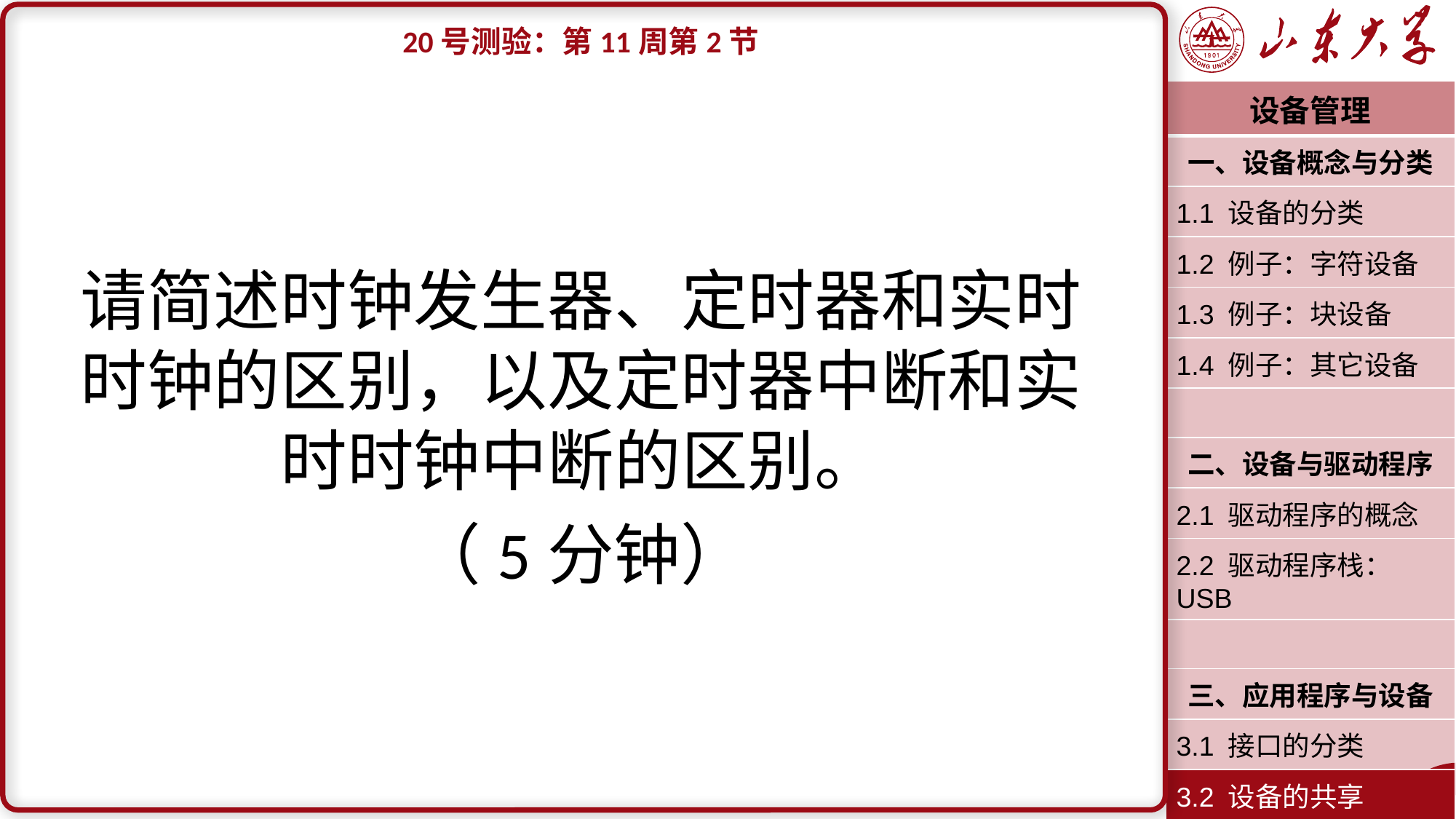

20号测验：第11周第2节

请简述时钟发生器、定时器和实时时钟的区别，以及定时器中断和实时时钟中断的区别。
（5分钟）
| 设备管理 |
| --- |
| 一、设备概念与分类 |
| 1.1 设备的分类 |
| 1.2 例子：字符设备 |
| 1.3 例子：块设备 |
| 1.4 例子：其它设备 |
|  |
| 二、设备与驱动程序 |
| 2.1 驱动程序的概念 |
| 2.2 驱动程序栈：USB |
|  |
| 三、应用程序与设备 |
| 3.1 接口的分类 |
| 3.2 设备的共享 |
| 潘润宇 2023.04 |